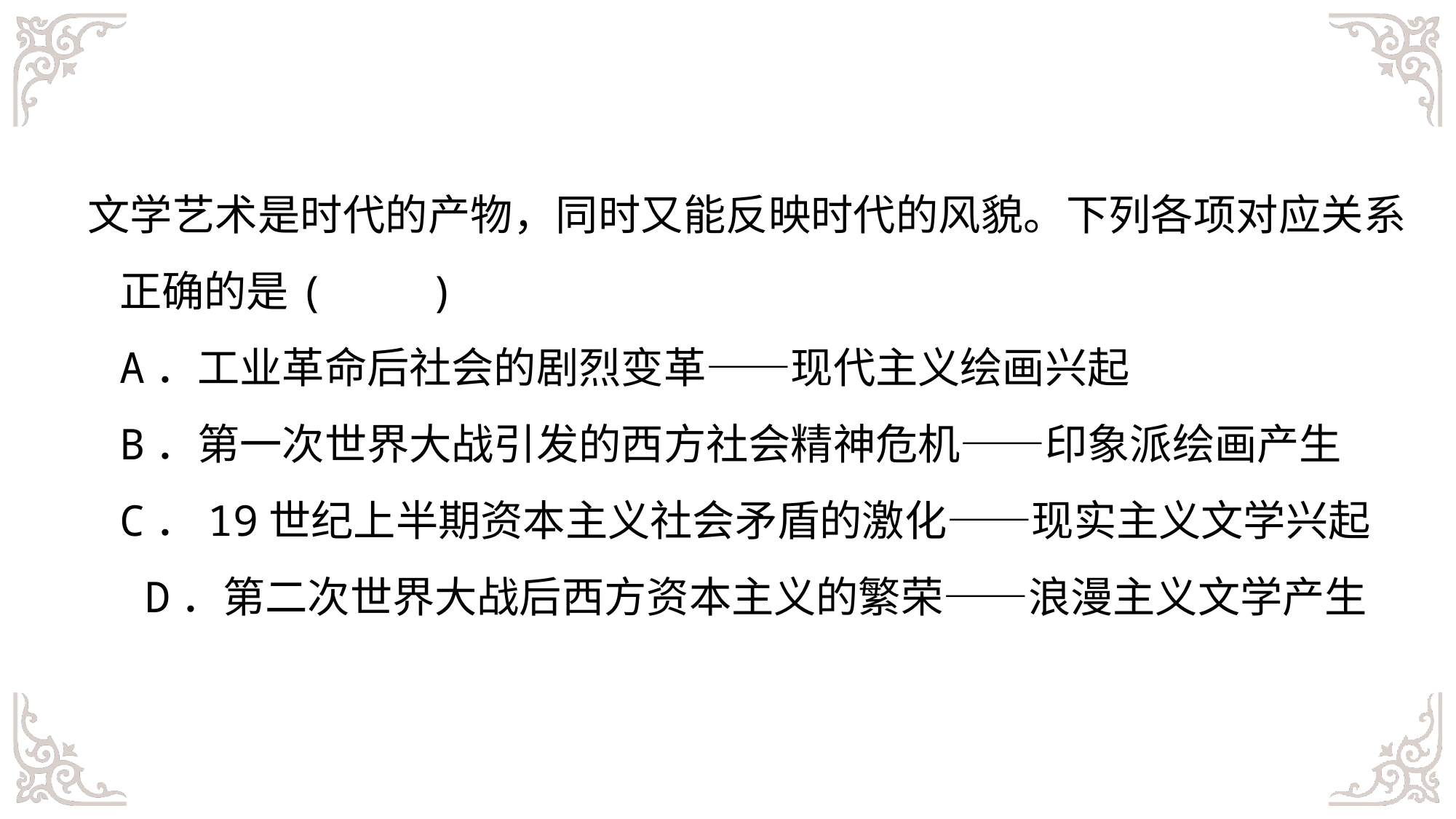

文学艺术是时代的产物，同时又能反映时代的风貌。下列各项对应关系正确的是(　　)
A．工业革命后社会的剧烈变革——现代主义绘画兴起
B．第一次世界大战引发的西方社会精神危机——印象派绘画产生
C．19世纪上半期资本主义社会矛盾的激化——现实主义文学兴起
 D．第二次世界大战后西方资本主义的繁荣——浪漫主义文学产生